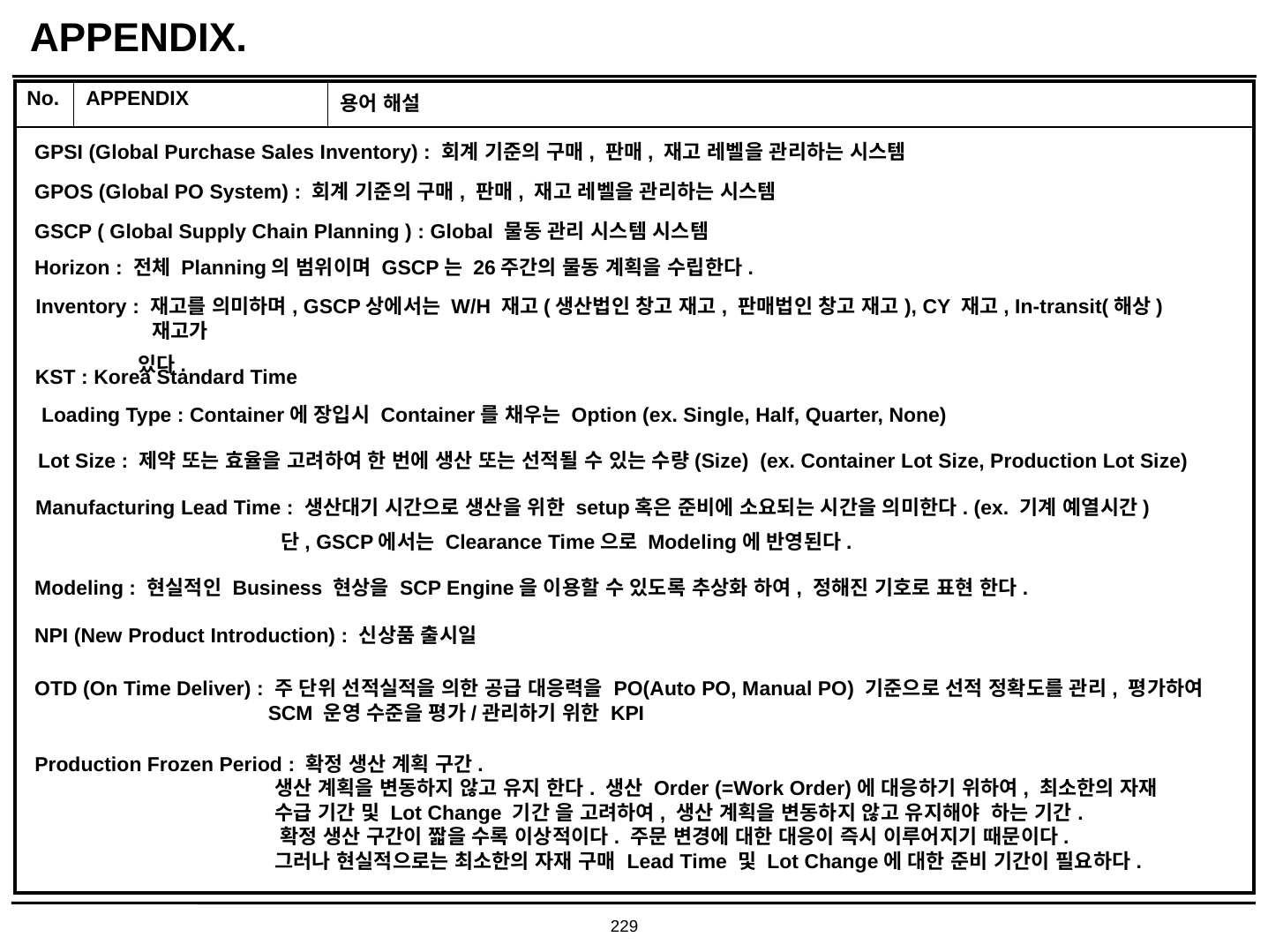

# APPENDIX.
| No. | APPENDIX | 용어 해설 |
| --- | --- | --- |
|  |  |  |
GPSI (Global Purchase Sales Inventory) : 회계 기준의 구매, 판매, 재고 레벨을 관리하는 시스템
GPOS (Global PO System) : 회계 기준의 구매, 판매, 재고 레벨을 관리하는 시스템
GSCP ( Global Supply Chain Planning ) : Global 물동 관리 시스템 시스템
Horizon : 전체 Planning의 범위이며 GSCP는 26주간의 물동 계획을 수립한다.
Inventory : 재고를 의미하며, GSCP상에서는 W/H 재고(생산법인 창고 재고, 판매법인 창고 재고), CY 재고, In-transit(해상) 재고가
                 있다.
KST : Korea Standard Time
Loading Type : Container에 장입시 Container를 채우는 Option (ex. Single, Half, Quarter, None)
Lot Size : 제약 또는 효율을 고려하여 한 번에 생산 또는 선적될 수 있는 수량(Size)  (ex. Container Lot Size, Production Lot Size)
Manufacturing Lead Time : 생산대기 시간으로 생산을 위한 setup혹은 준비에 소요되는 시간을 의미한다. (ex. 기계 예열시간)
                                          단, GSCP에서는 Clearance Time으로 Modeling에 반영된다.
Modeling : 현실적인 Business 현상을 SCP Engine을 이용할 수 있도록 추상화 하여, 정해진 기호로 표현 한다.
NPI (New Product Introduction) : 신상품 출시일
OTD (On Time Deliver) : 주 단위 선적실적을 의한 공급 대응력을 PO(Auto PO, Manual PO) 기준으로 선적 정확도를 관리, 평가하여 SCM 운영 수준을 평가/관리하기 위한 KPI
Production Frozen Period : 확정 생산 계획 구간.
                                         생산 계획을 변동하지 않고 유지 한다. 생산 Order (=Work Order)에 대응하기 위하여, 최소한의 자재
                                         수급 기간 및 Lot Change 기간 을 고려하여, 생산 계획을 변동하지 않고 유지해야  하는 기간.
                                          확정 생산 구간이 짧을 수록 이상적이다. 주문 변경에 대한 대응이 즉시 이루어지기 때문이다.
                                         그러나 현실적으로는 최소한의 자재 구매 Lead Time 및 Lot Change에 대한 준비 기간이 필요하다.
229